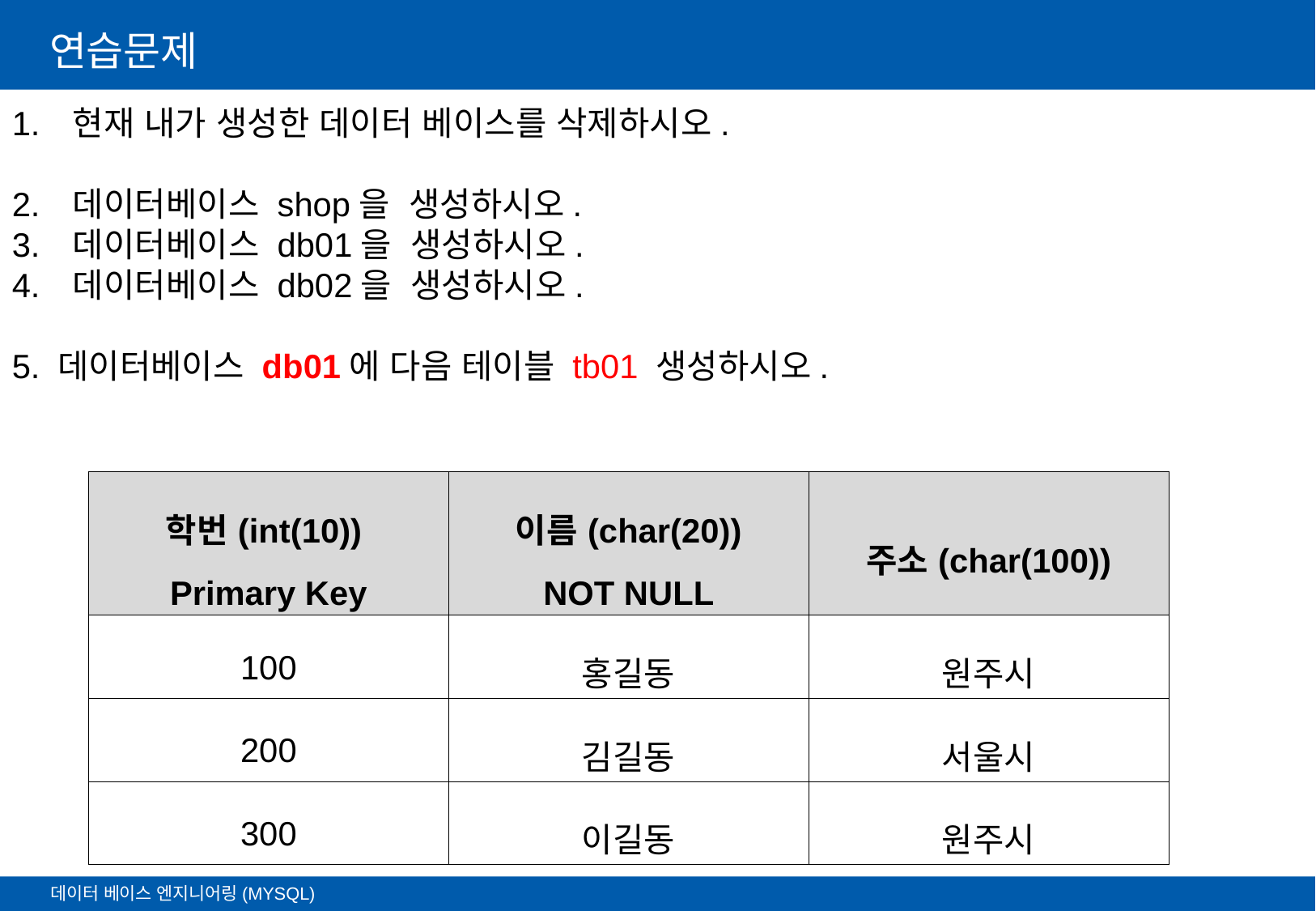

# 연습문제
현재 내가 생성한 데이터 베이스를 삭제하시오.

데이터베이스 shop을  생성하시오.
데이터베이스 db01을  생성하시오.
데이터베이스 db02을  생성하시오.

5. 데이터베이스 db01에 다음 테이블 tb01 생성하시오.
| 학번(int(10)) Primary Key | 이름(char(20)) NOT NULL | 주소(char(100)) |
| --- | --- | --- |
| 100 | 홍길동 | 원주시 |
| 200 | 김길동 | 서울시 |
| 300 | 이길동 | 원주시 |